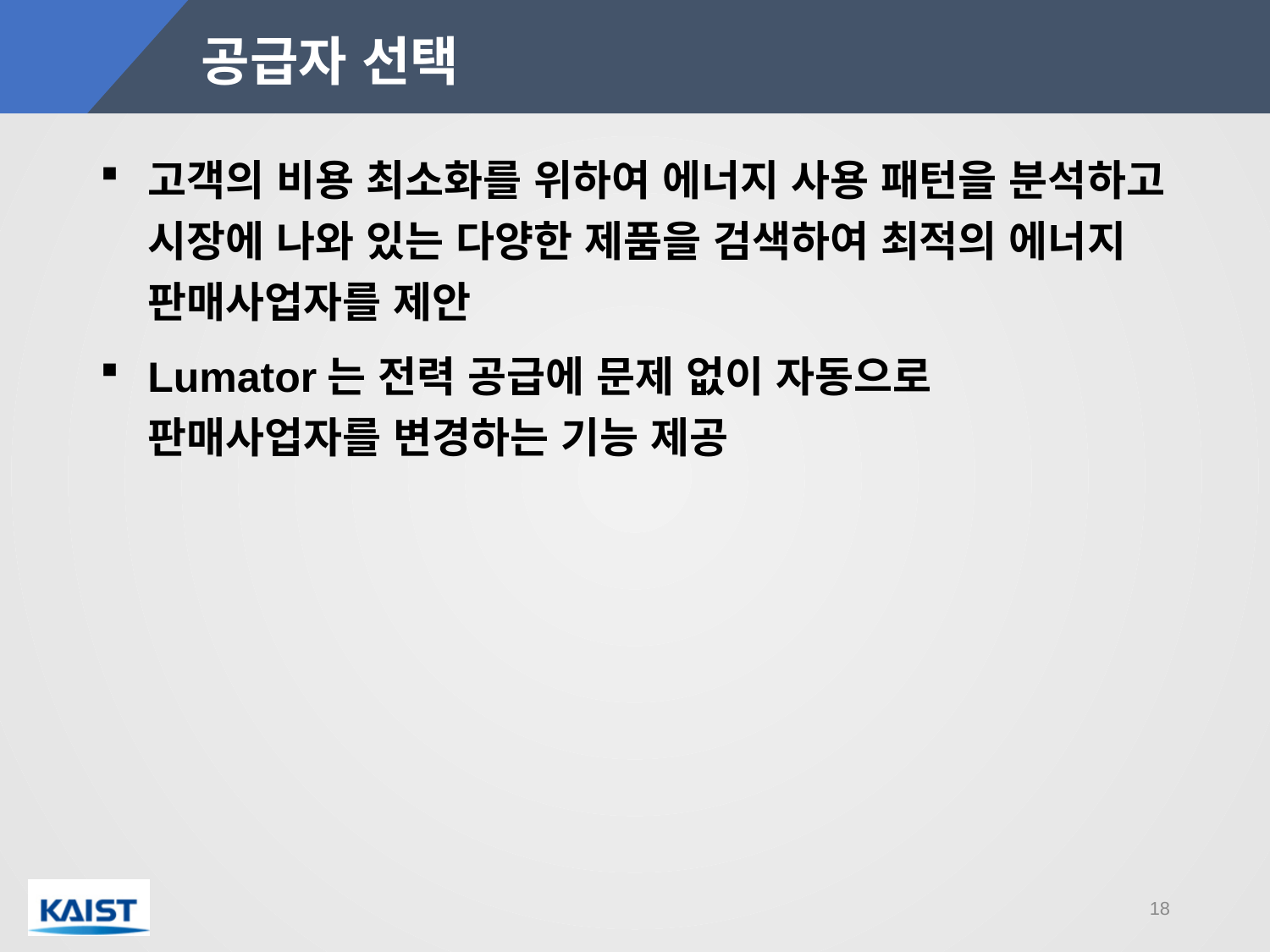

# 공급자 선택
고객의 비용 최소화를 위하여 에너지 사용 패턴을 분석하고 시장에 나와 있는 다양한 제품을 검색하여 최적의 에너지 판매사업자를 제안
Lumator는 전력 공급에 문제 없이 자동으로 판매사업자를 변경하는 기능 제공

18